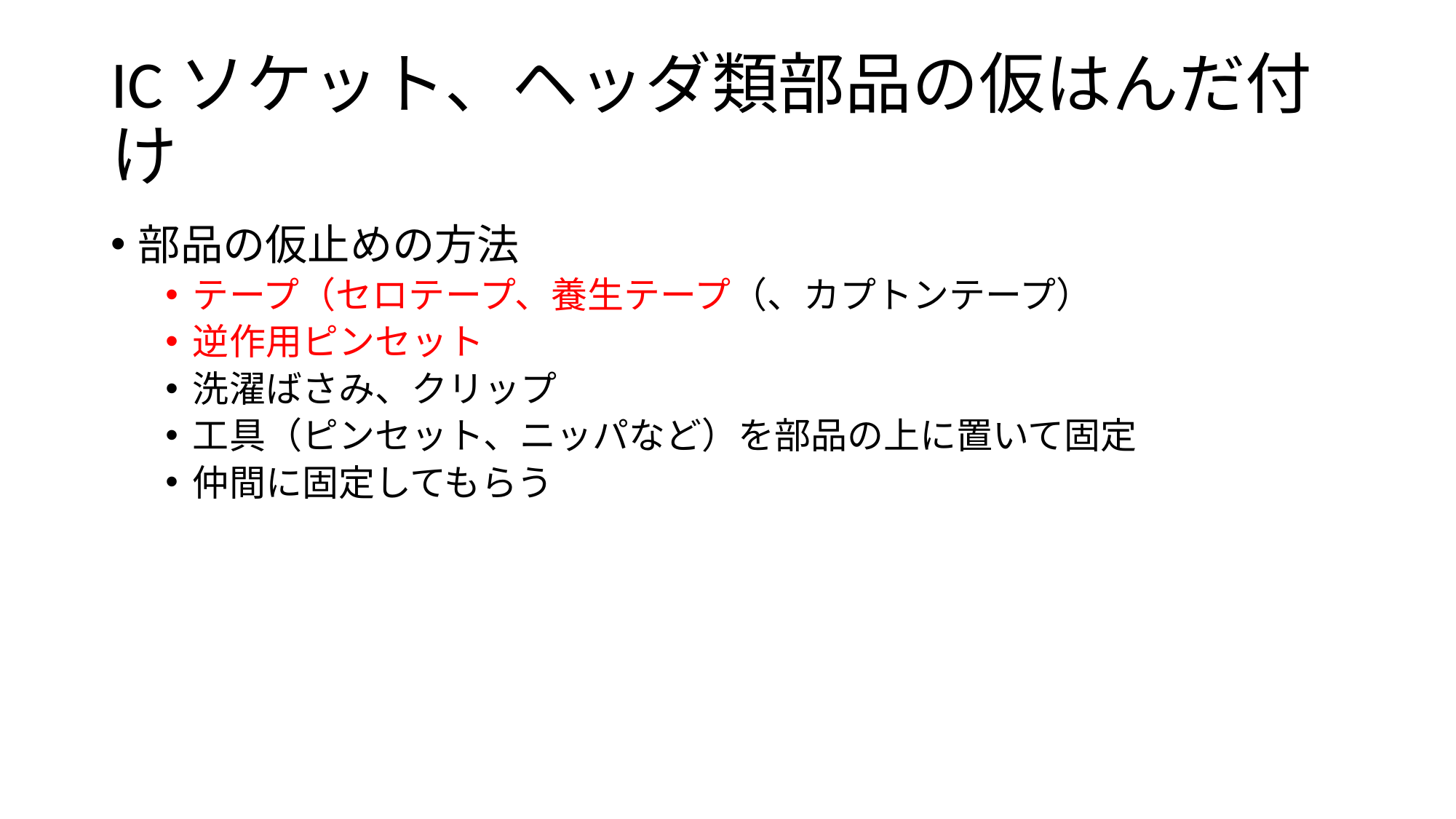

# ICソケット、ヘッダ類部品の仮はんだ付け
部品の仮止めの方法
テープ（セロテープ、養生テープ（、カプトンテープ）
逆作用ピンセット
洗濯ばさみ、クリップ
工具（ピンセット、ニッパなど）を部品の上に置いて固定
仲間に固定してもらう